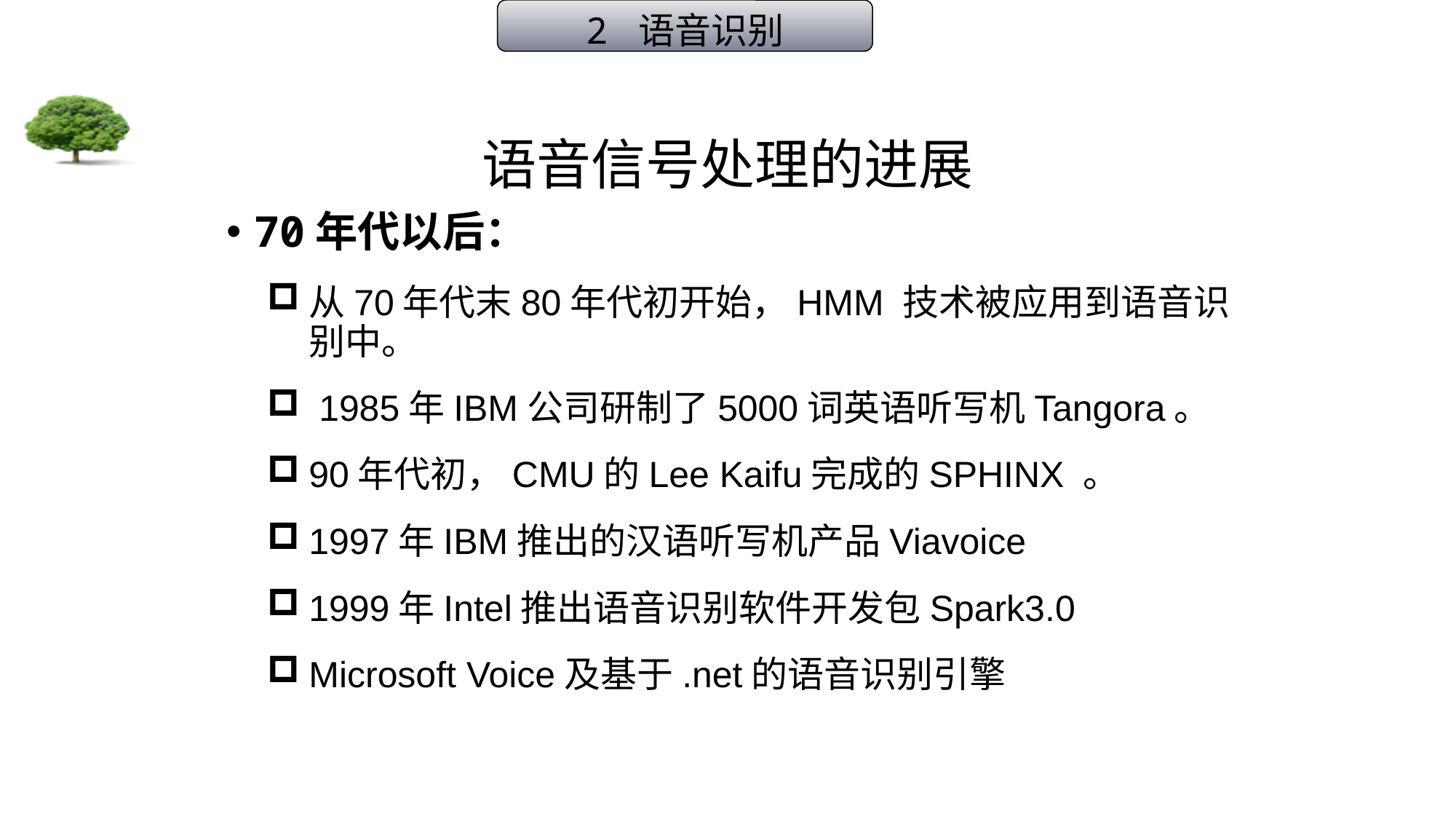

2 语音识别

# 语音信号处理的进展
70年代以后：
从70年代末80年代初开始，HMM 技术被应用到语音识别中。
 1985年IBM公司研制了5000词英语听写机Tangora。
90年代初，CMU的Lee Kaifu完成的SPHINX 。
1997年IBM推出的汉语听写机产品Viavoice
1999年Intel推出语音识别软件开发包Spark3.0
Microsoft Voice及基于.net的语音识别引擎